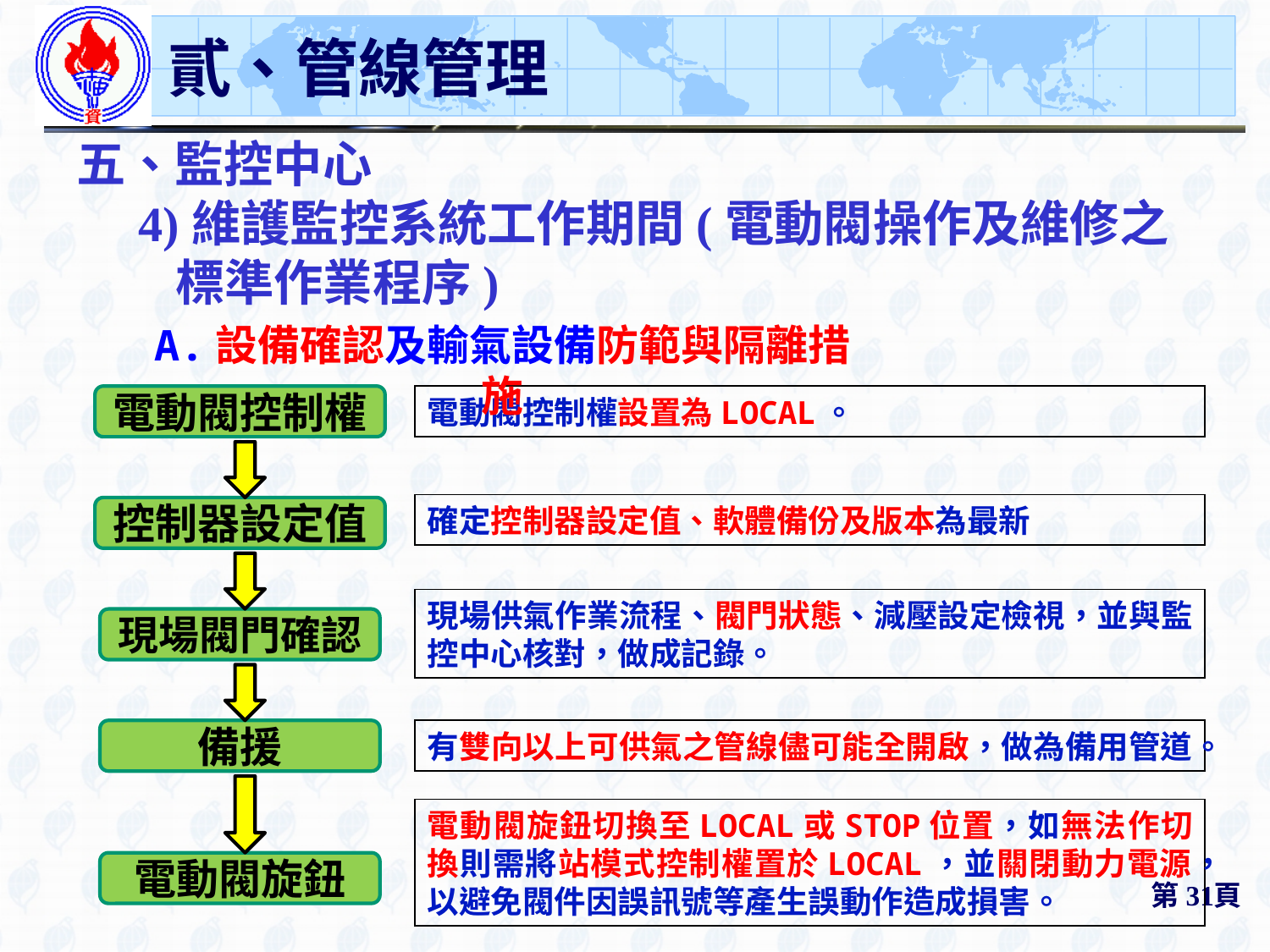

# 貳、管線管理
五、監控中心
4)維護監控系統工作期間(電動閥操作及維修之標準作業程序)
A.設備確認及輸氣設備防範與隔離措施
電動閥控制權設置為LOCAL。
電動閥控制權

控制器設定值

現場閥門確認

備援

電動閥旋鈕
確定控制器設定值、軟體備份及版本為最新
現場供氣作業流程、閥門狀態、減壓設定檢視，並與監控中心核對，做成記錄。
有雙向以上可供氣之管線儘可能全開啟，做為備用管道。
電動閥旋鈕切換至LOCAL或STOP位置，如無法作切換則需將站模式控制權置於LOCAL，並關閉動力電源，以避免閥件因誤訊號等產生誤動作造成損害。
第31頁